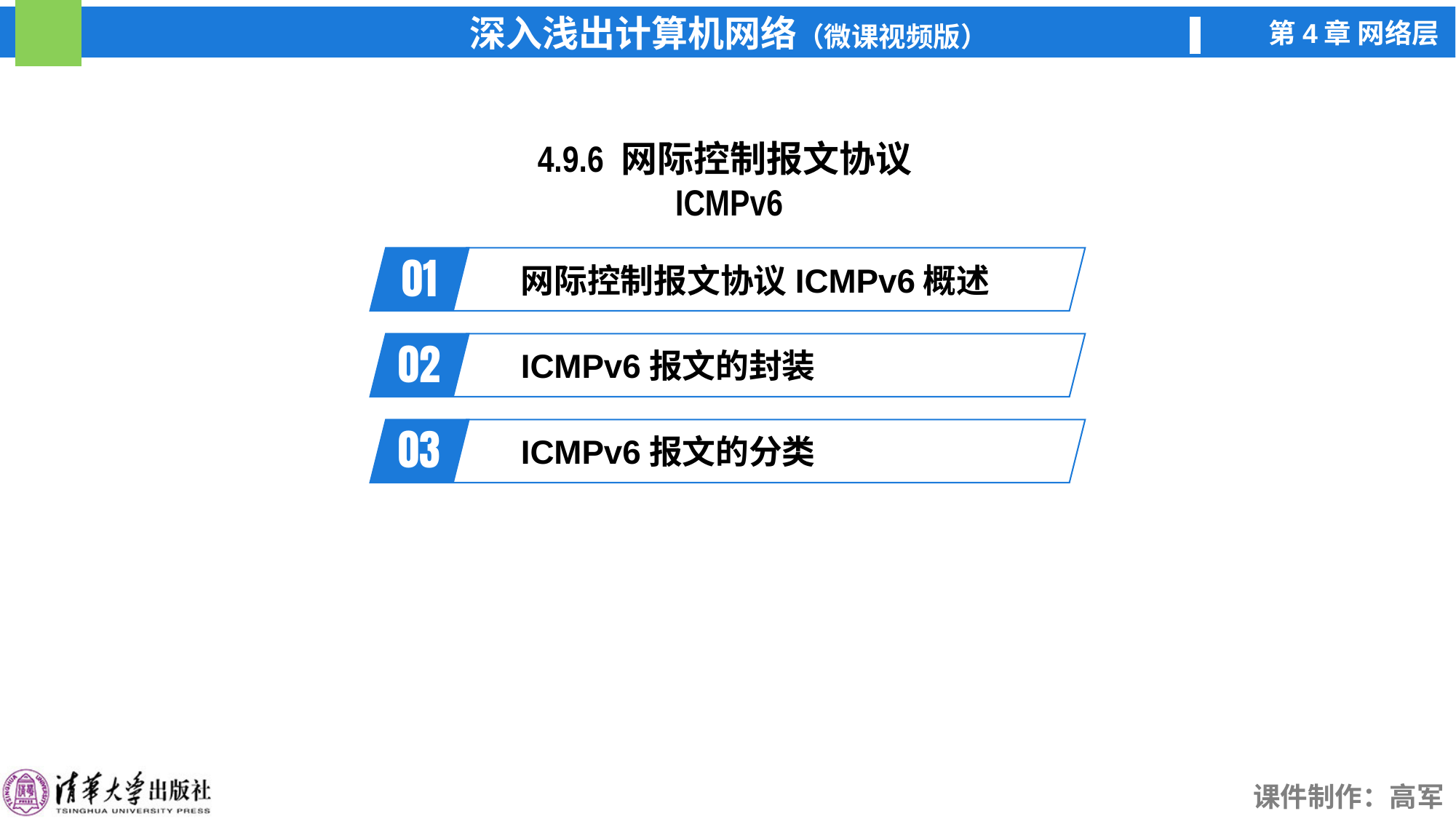

4.9.6 网际控制报文协议ICMPv6
01
网际控制报文协议ICMPv6概述
02
ICMPv6报文的封装
03
ICMPv6报文的分类